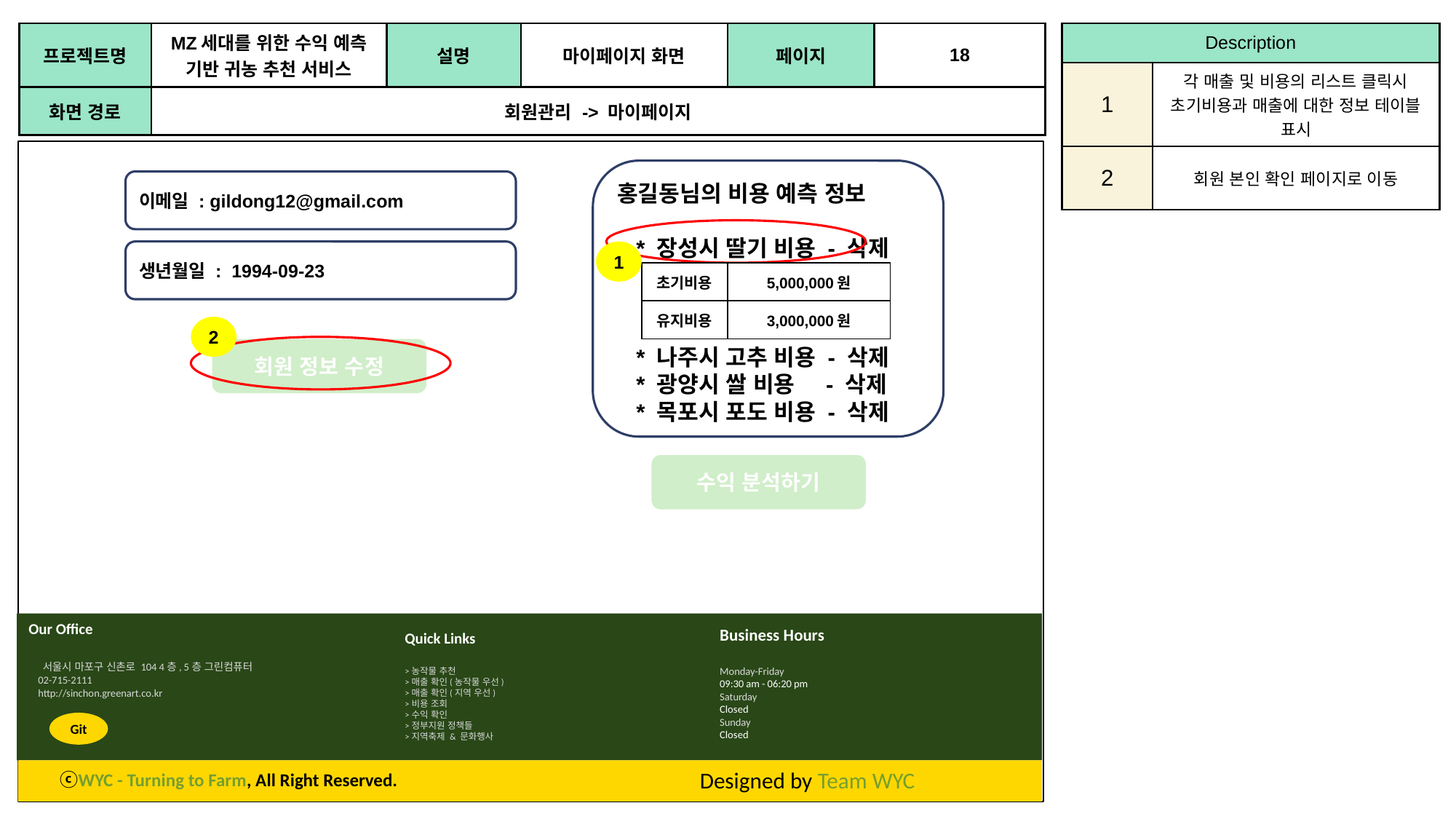

| 프로젝트명 | MZ세대를 위한 수익 예측 기반 귀농 추천 서비스 | 설명 | 마이페이지 화면 | 페이지 | 18 |
| --- | --- | --- | --- | --- | --- |
| 화면 경로 | 회원관리 -> 마이페이지 |  |  |  |  |
| Description |  |
| --- | --- |
| 1 | 각 매출 및 비용의 리스트 클릭시 초기비용과 매출에 대한 정보 테이블 표시 |
| 2 | 회원 본인 확인 페이지로 이동 |

홍길동님의 비용 예측 정보

   * 장성시 딸기 비용 - 삭제

   * 나주시 고추 비용 - 삭제
   * 광양시 쌀 비용    - 삭제
   * 목포시 포도 비용 - 삭제
이메일 : gildong12@gmail.com

생년월일 :  1994-09-23
1
| 초기비용 | 5,000,000원 |
| --- | --- |
| 유지비용 | 3,000,000원 |
2

회원 정보 수정
수익 분석하기

Our Office

    서울시 마포구 신촌로 104 4층, 5층 그린컴퓨터
    02-715-2111
    http://sinchon.greenart.co.kr
Business Hours

Monday-Friday
09:30 am - 06:20 pm
Saturday
Closed
Sunday
Closed
Quick Links

>농작물 추천
>매출 확인(농작물 우선)
>매출 확인(지역 우선)
>비용 조회
>수익 확인
>정부지원 정책들
>지역축제 & 문화행사
Git

Designed by Team WYC
ⓒWYC - Turning to Farm, All Right Reserved.